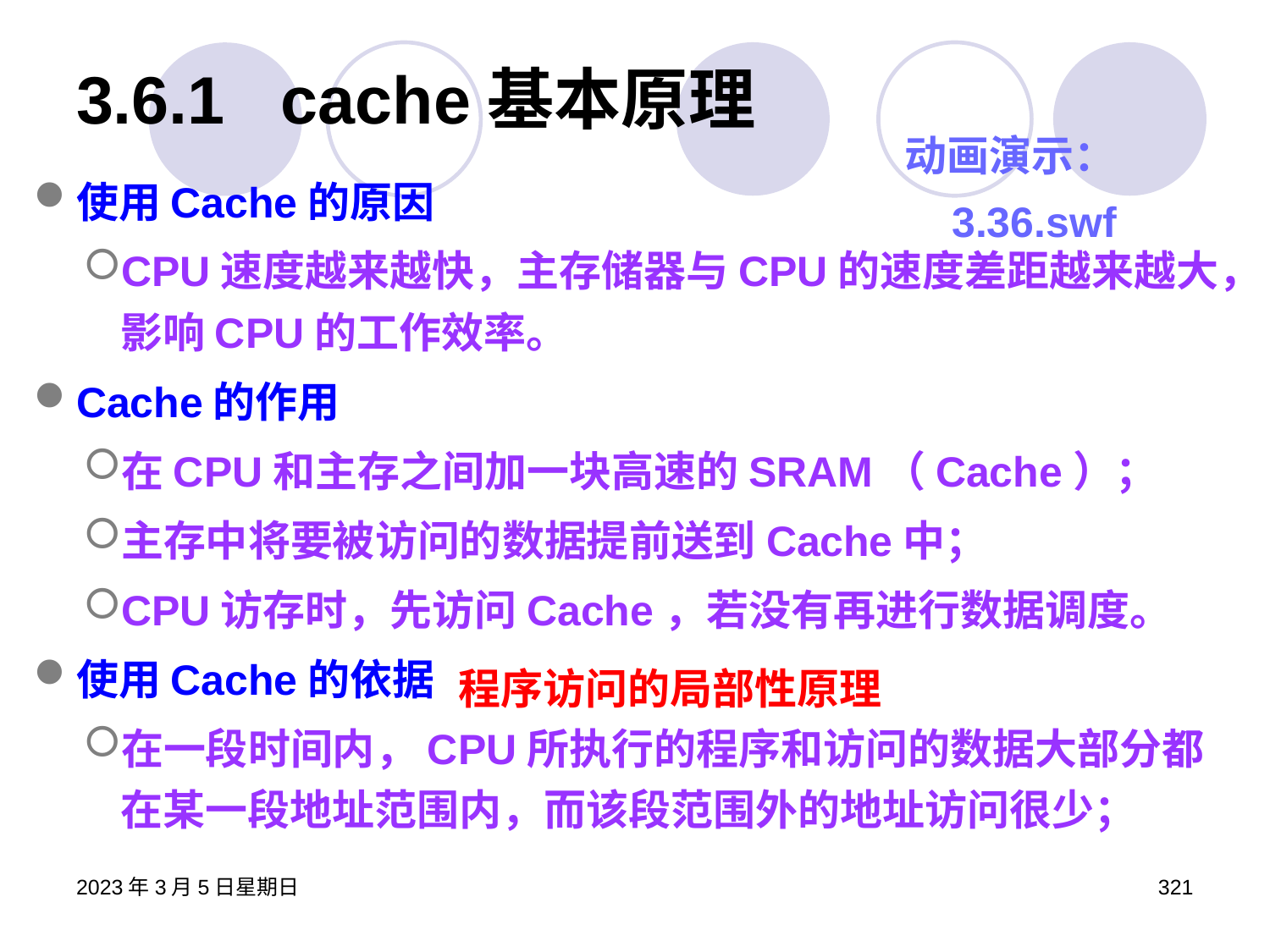

# 3.6.1   cache基本原理
动画演示：3.36.swf
使用Cache的原因
CPU速度越来越快，主存储器与CPU的速度差距越来越大，影响CPU的工作效率。
Cache的作用
在CPU和主存之间加一块高速的SRAM（Cache）；
主存中将要被访问的数据提前送到Cache中；
CPU访存时，先访问Cache，若没有再进行数据调度。
使用Cache的依据
在一段时间内，CPU所执行的程序和访问的数据大部分都在某一段地址范围内，而该段范围外的地址访问很少；
程序访问的局部性原理
2023年3月5日星期日
321